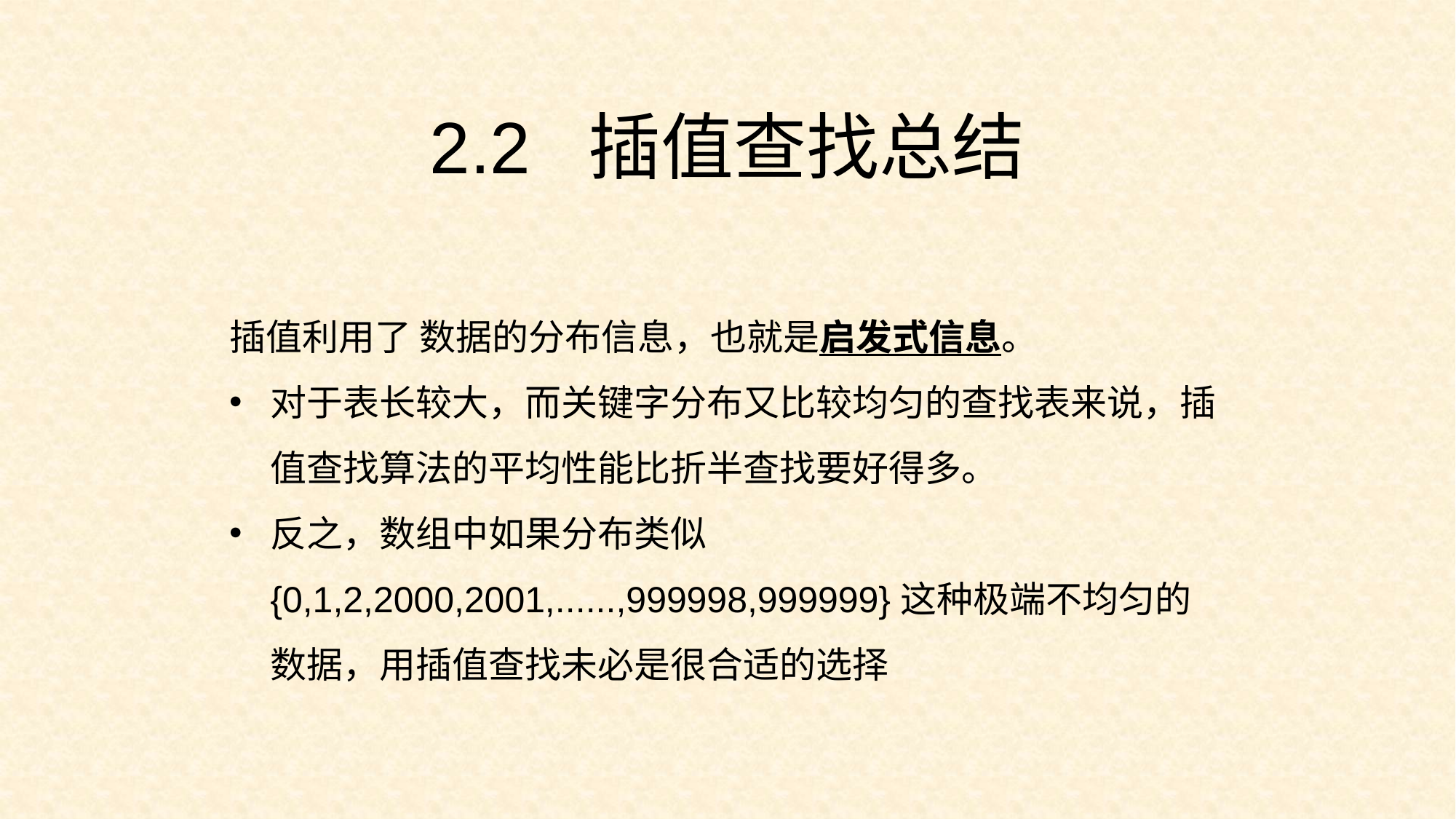

2.2  插值查找总结
插值利用了 数据的分布信息，也就是启发式信息。
对于表长较大，而关键字分布又比较均匀的查找表来说，插值查找算法的平均性能比折半查找要好得多。
反之，数组中如果分布类似{0,1,2,2000,2001,......,999998,999999}这种极端不均匀的数据，用插值查找未必是很合适的选择